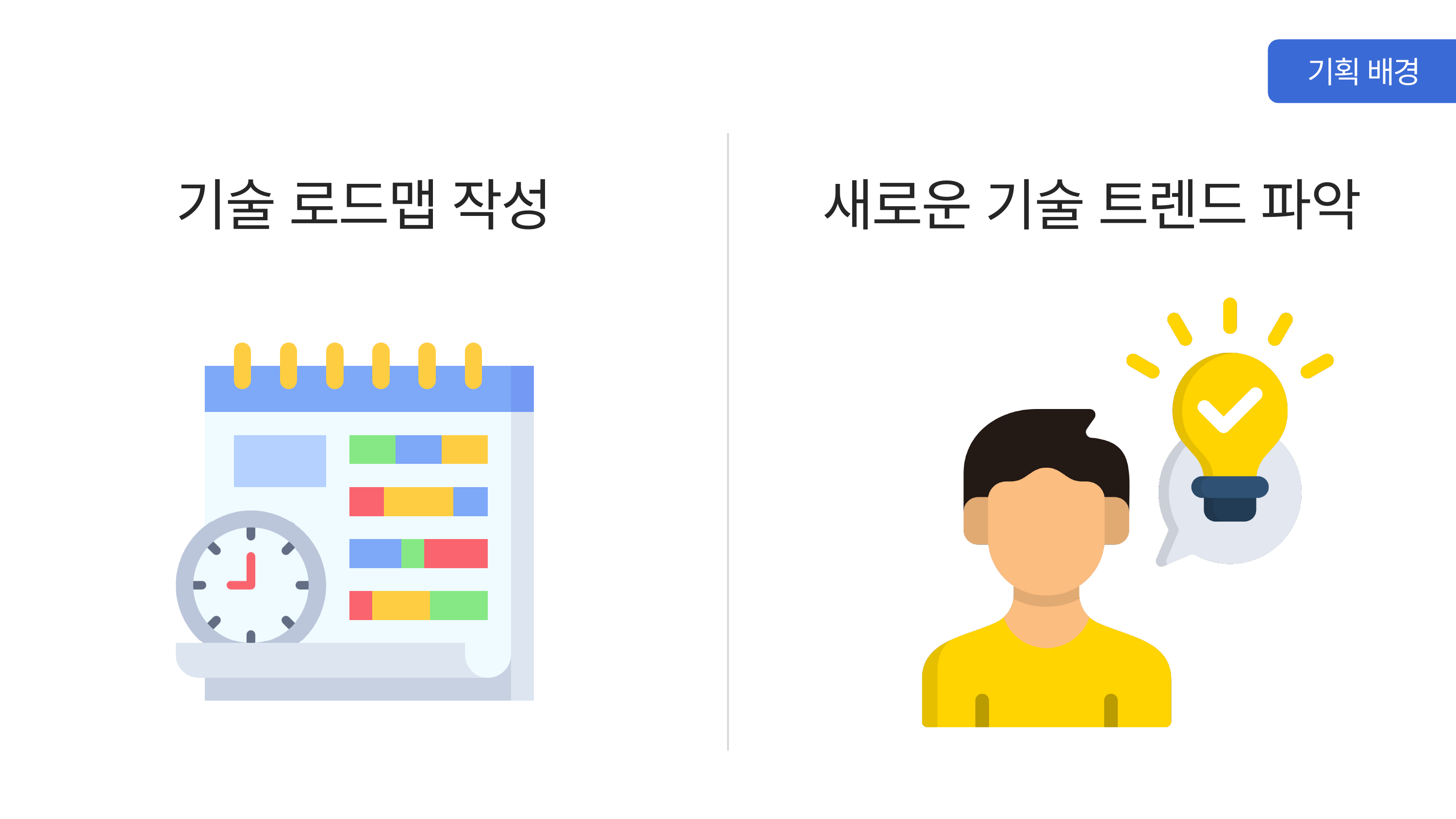

기획 배경
기술 로드맵 작성
새로운 기술 트렌드 파악